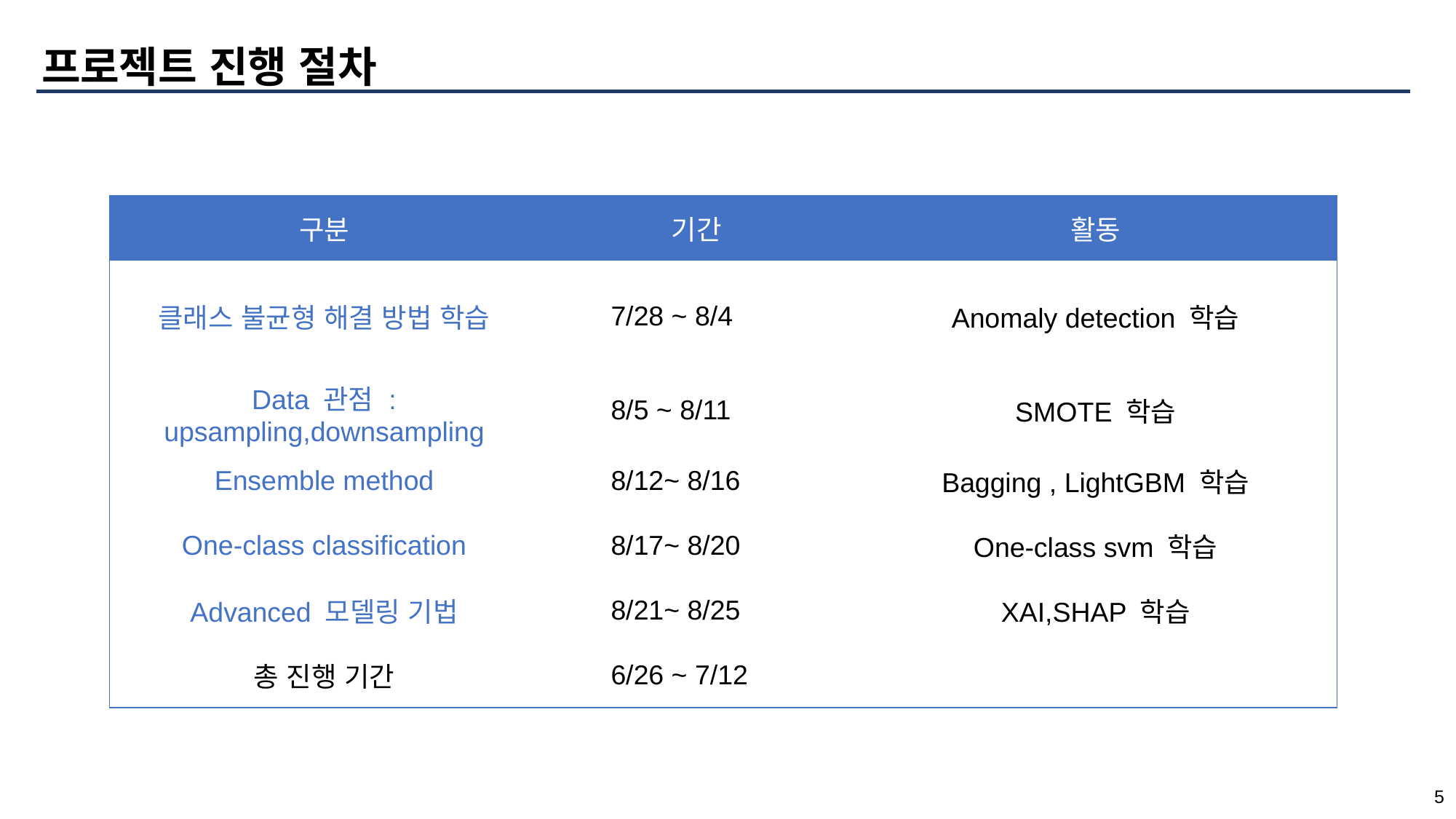

프로젝트 진행 절차
| 구분 | 기간 | 활동 |
| --- | --- | --- |
| 클래스 불균형 해결 방법 학습 | 7/28 ~ 8/4 | Anomaly detection 학습 |
| Data 관점 : upsampling,downsampling | 8/5 ~ 8/11 | SMOTE 학습 |
| Ensemble method | 8/12~ 8/16 | Bagging , LightGBM 학습 |
| One-class classification | 8/17~ 8/20 | One-class svm 학습 |
| Advanced 모델링 기법 | 8/21~ 8/25 | XAI,SHAP 학습 |
| 총 진행 기간 | 6/26 ~ 7/12 |  |
data

5